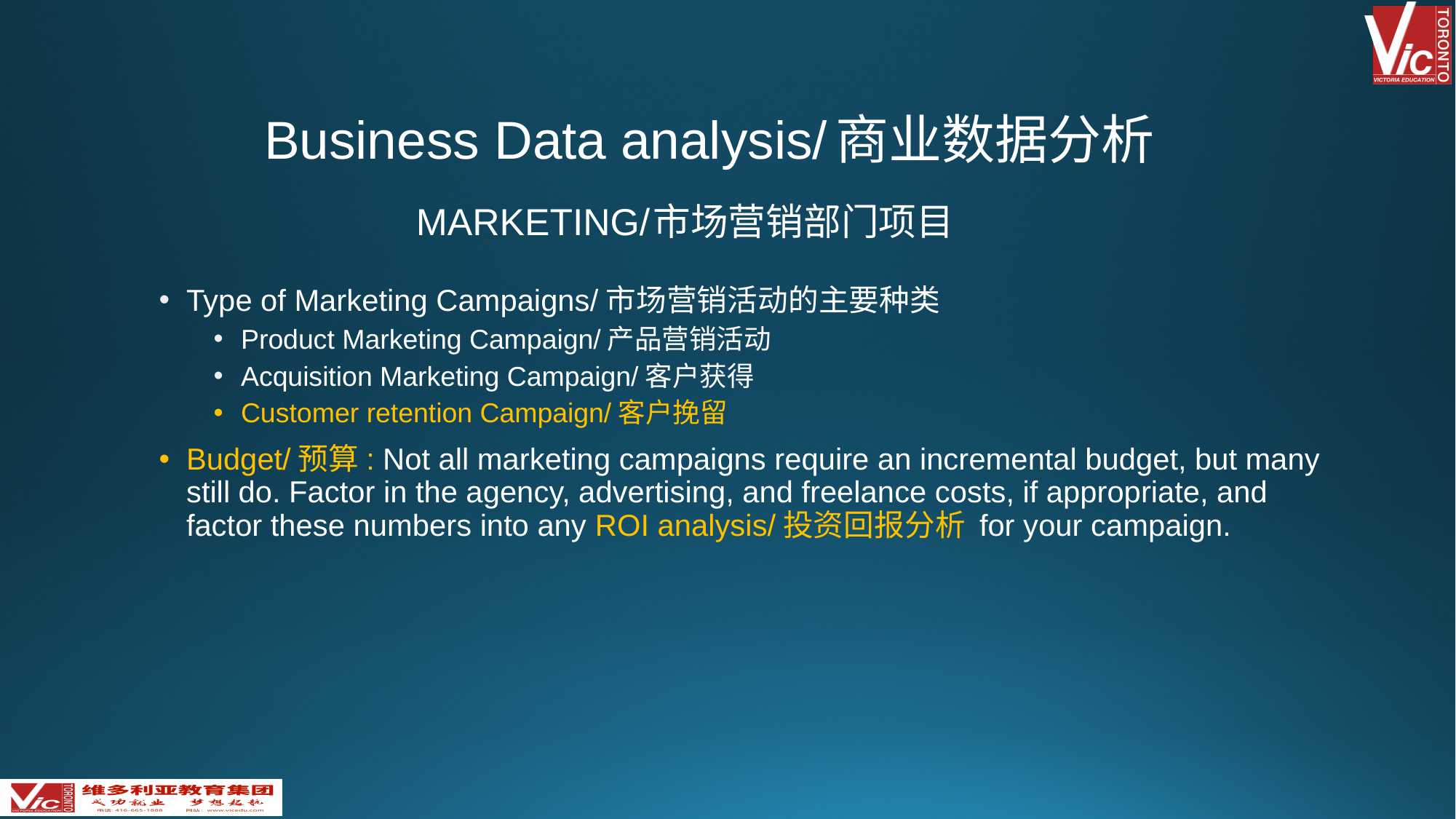

# Business Data analysis/商业数据分析
MARKETING/市场营销部门项目
Type of Marketing Campaigns/市场营销活动的主要种类
Product Marketing Campaign/产品营销活动
Acquisition Marketing Campaign/客户获得
Customer retention Campaign/客户挽留
Budget/预算: Not all marketing campaigns require an incremental budget, but many still do. Factor in the agency, advertising, and freelance costs, if appropriate, and factor these numbers into any ROI analysis/投资回报分析 for your campaign.